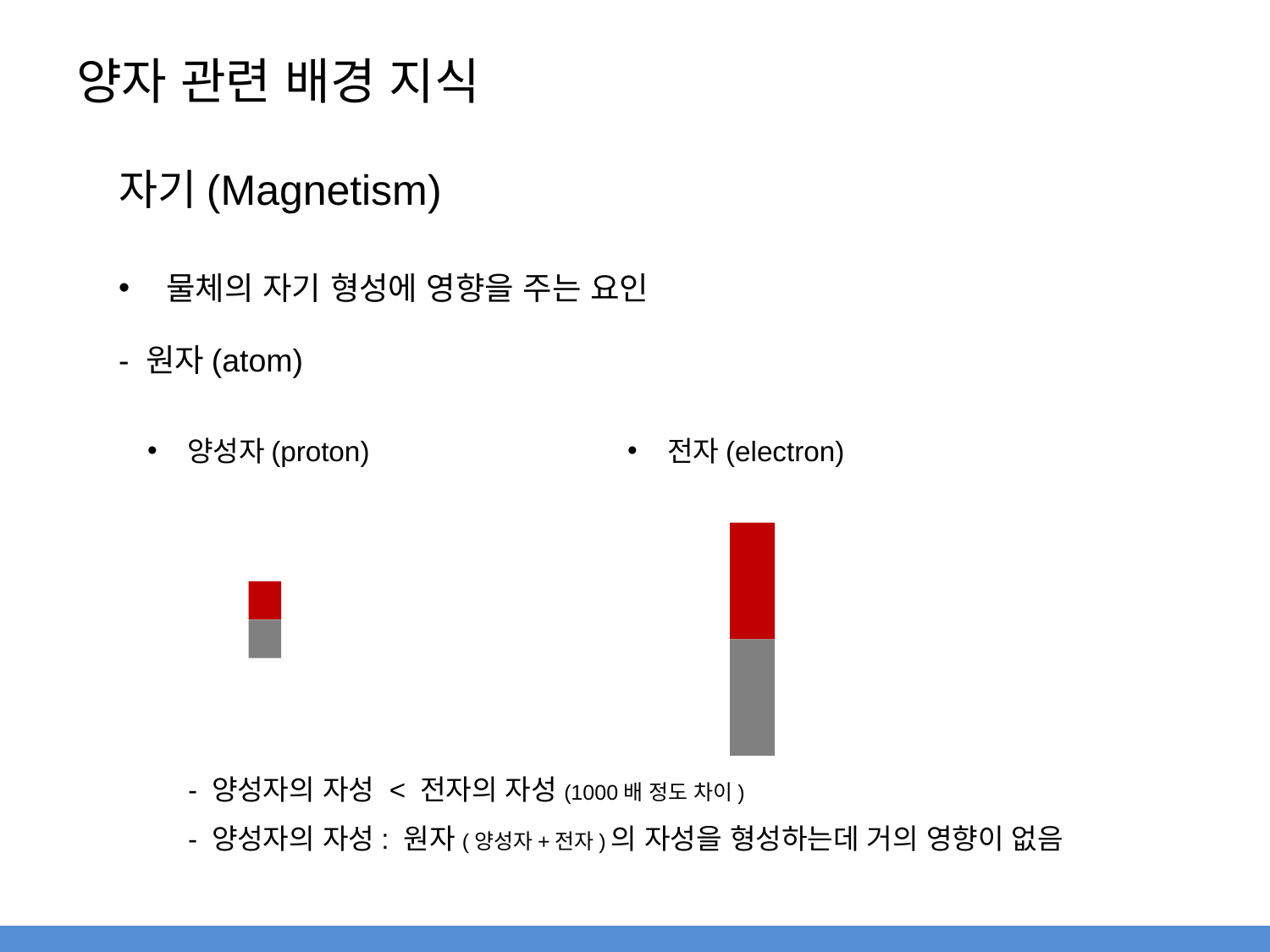

# 양자 관련 배경 지식
자기(Magnetism)
물체의 자기 형성에 영향을 주는 요인

- 원자(atom)
양성자(proton)
전자(electron)

- 양성자의 자성 < 전자의 자성(1000배 정도 차이)
- 양성자의 자성: 원자(양성자+전자)의 자성을 형성하는데 거의 영향이 없음